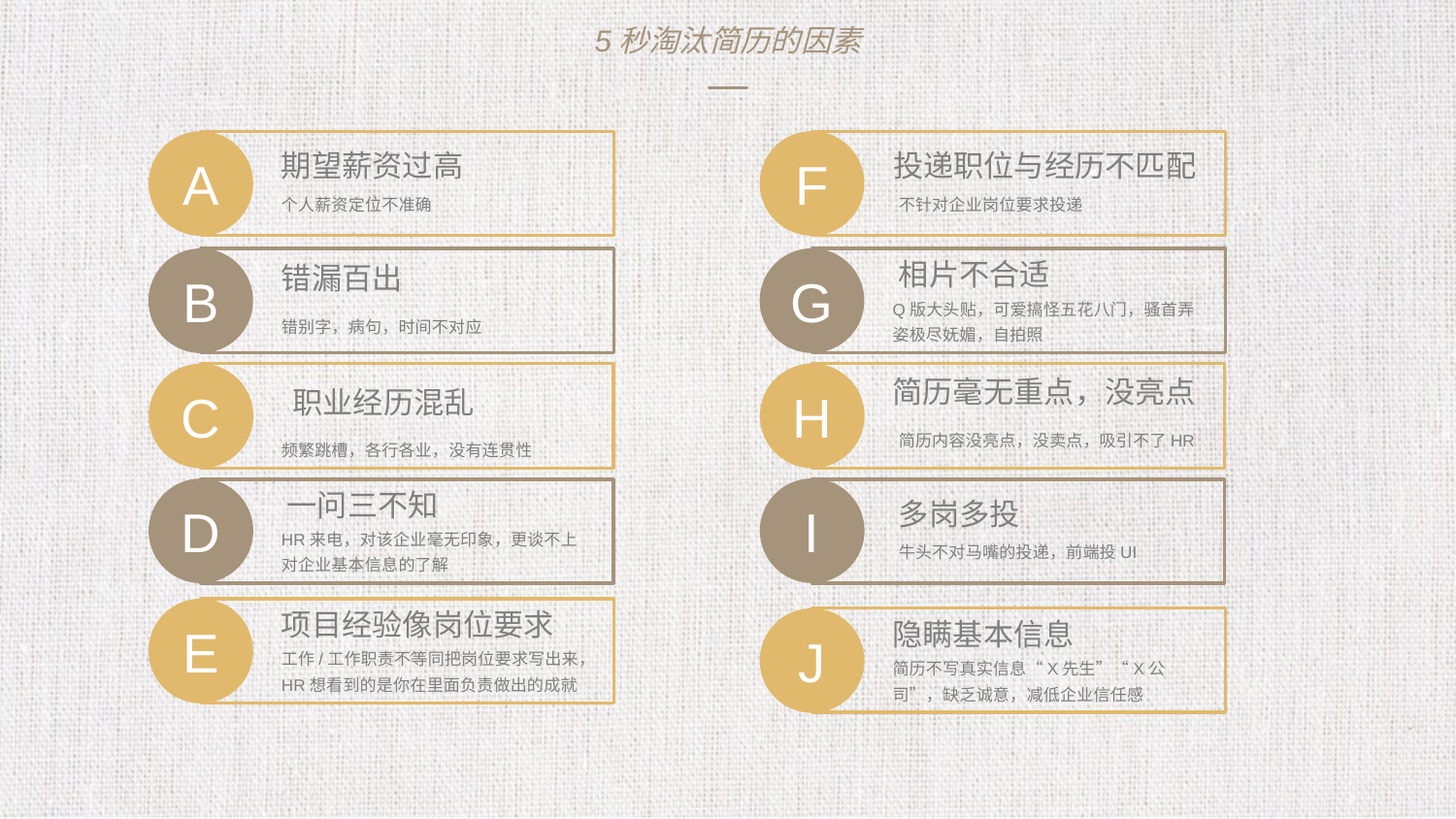

5秒淘汰简历的因素

F

A
期望薪资过高
投递职位与经历不匹配
个人薪资定位不准确
不针对企业岗位要求投递

相片不合适
G

B
错漏百出
Q版大头贴，可爱搞怪五花八门，骚首弄姿极尽妩媚，自拍照
错别字，病句，时间不对应

H

C
简历毫无重点，没亮点
职业经历混乱
简历内容没亮点，没卖点，吸引不了HR
频繁跳槽，各行各业，没有连贯性
I
D

一问三不知
多岗多投
HR来电，对该企业毫无印象，更谈不上对企业基本信息的了解
牛头不对马嘴的投递，前端投UI

项目经验像岗位要求
E

隐瞒基本信息
J
工作/工作职责不等同把岗位要求写出来，HR想看到的是你在里面负责做出的成就
简历不写真实信息“X先生”“X公司”，缺乏诚意，减低企业信任感